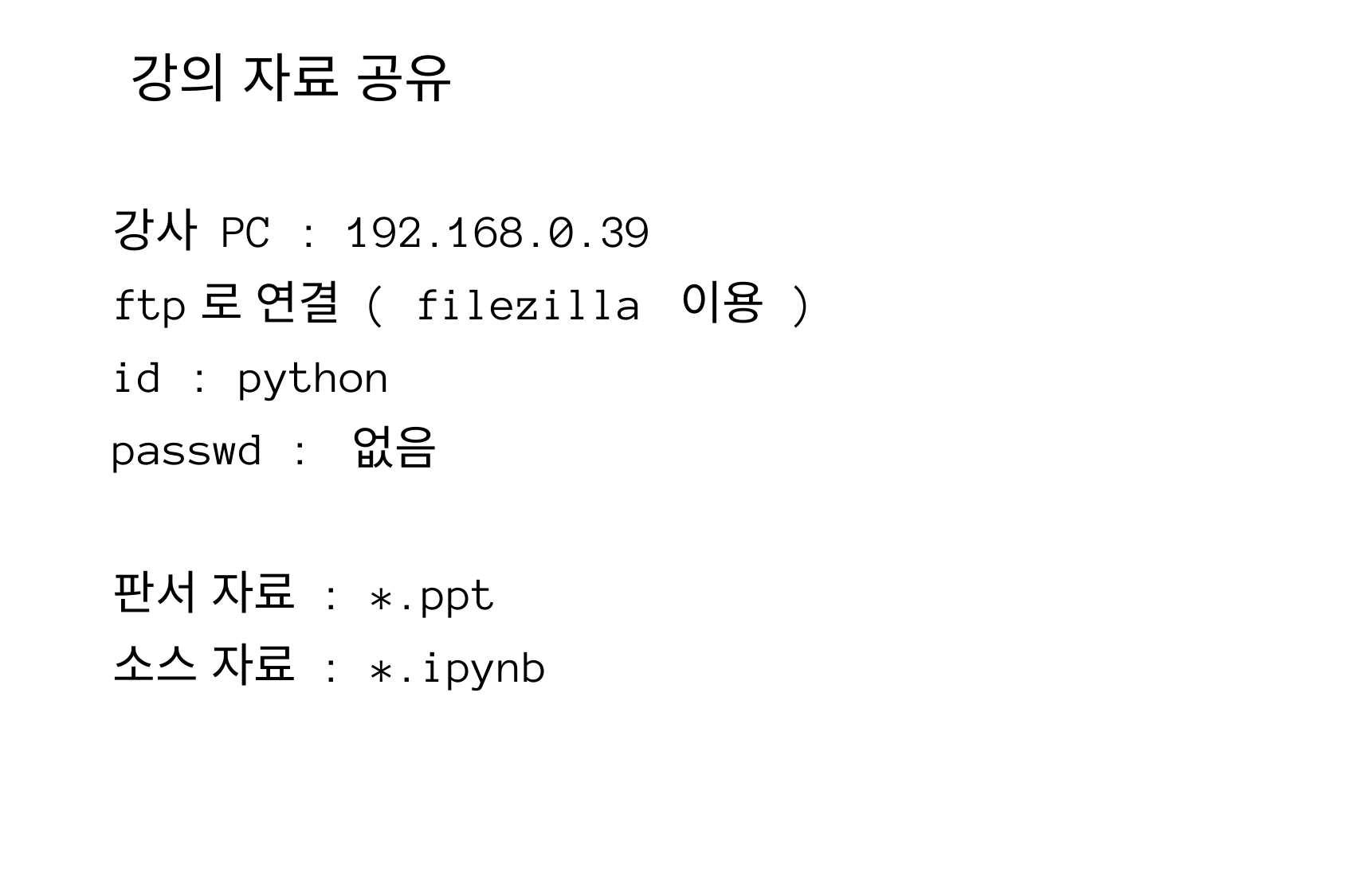

강의 자료 공유
강사 PC : 192.168.0.39
ftp로 연결 ( filezilla 이용 )
id : python
passwd : 없음

판서 자료 : *.ppt
소스 자료 : *.ipynb